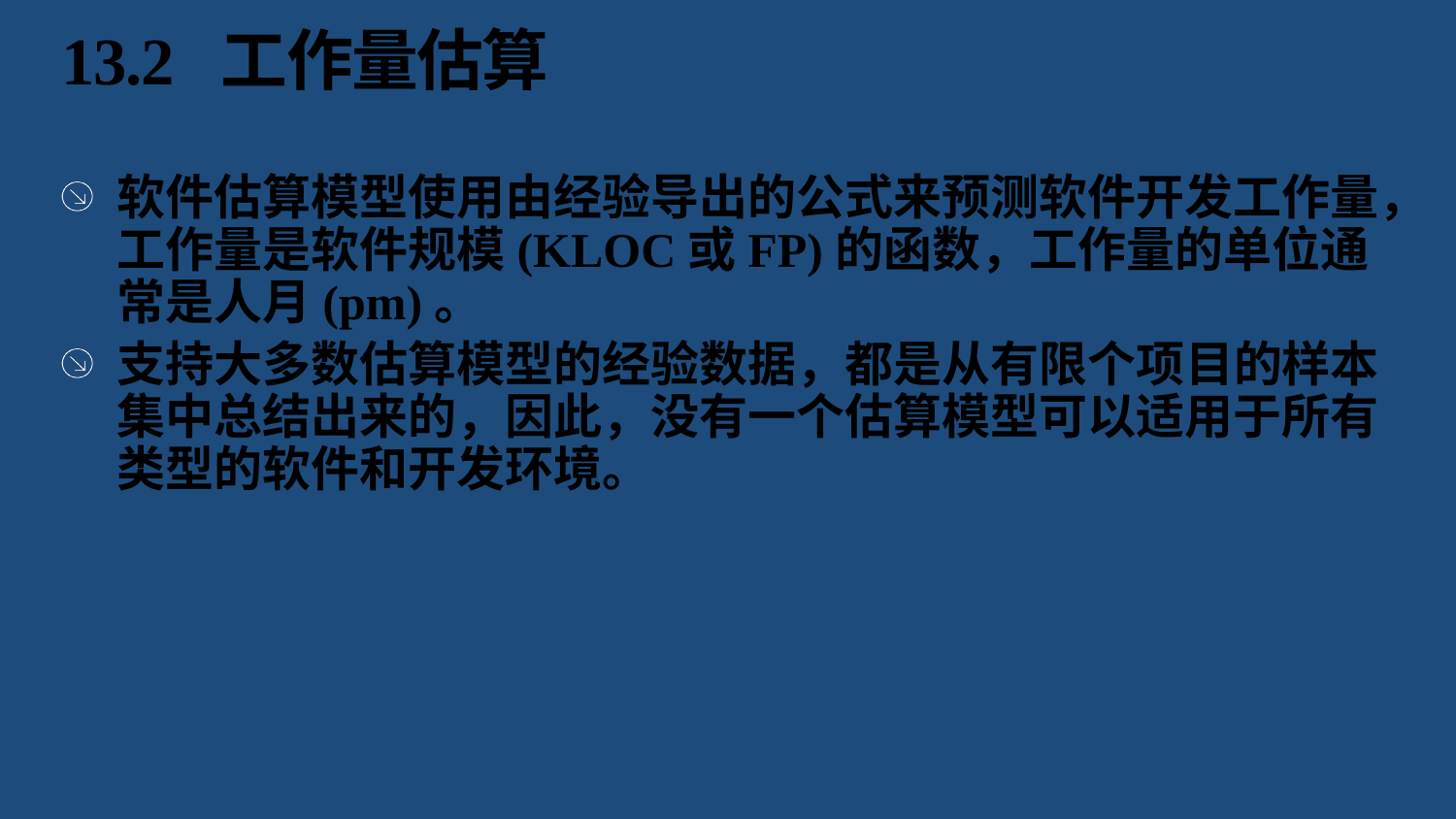

# 13.2  工作量估算
软件估算模型使用由经验导出的公式来预测软件开发工作量，工作量是软件规模(KLOC或FP)的函数，工作量的单位通常是人月(pm)。
支持大多数估算模型的经验数据，都是从有限个项目的样本集中总结出来的，因此，没有一个估算模型可以适用于所有类型的软件和开发环境。